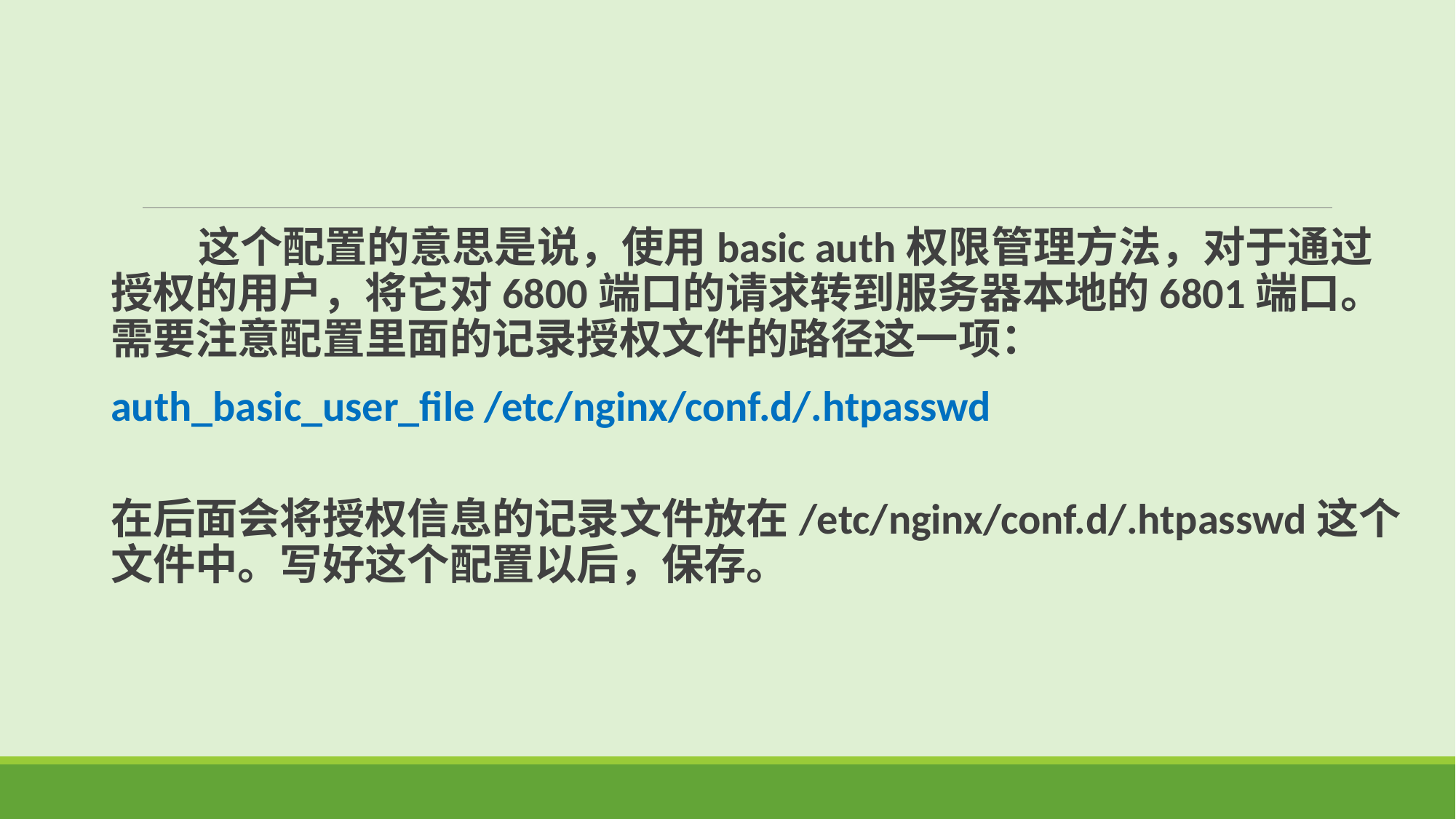

这个配置的意思是说，使用basic auth权限管理方法，对于通过授权的用户，将它对6800端口的请求转到服务器本地的6801端口。需要注意配置里面的记录授权文件的路径这一项：
auth_basic_user_file /etc/nginx/conf.d/.htpasswd
         在后面会将授权信息的记录文件放在/etc/nginx/conf.d/.htpasswd这个文件中。写好这个配置以后，保存。